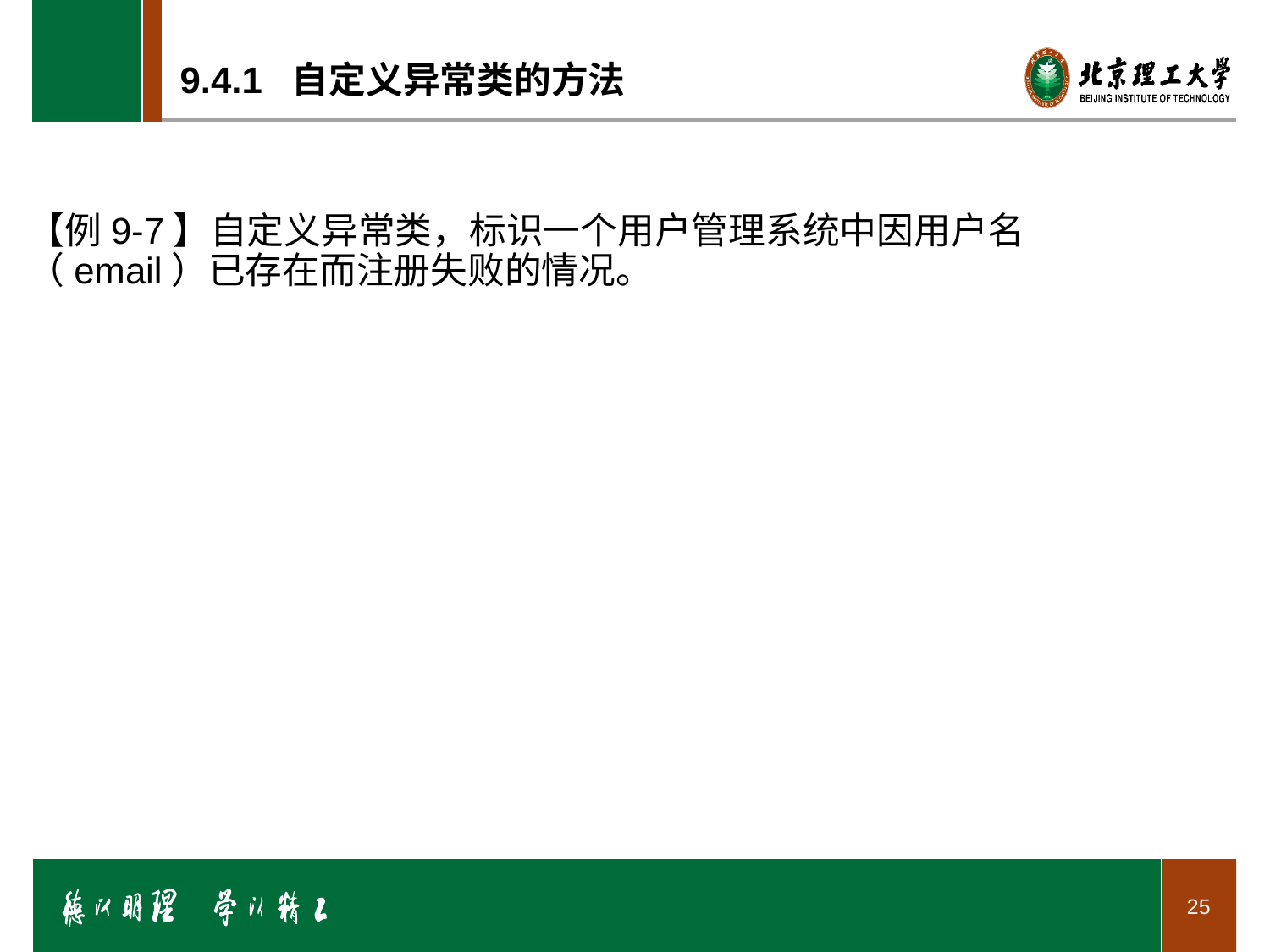

# 9.4.1  自定义异常类的方法
【例9-7】自定义异常类，标识一个用户管理系统中因用户名（email）已存在而注册失败的情况。